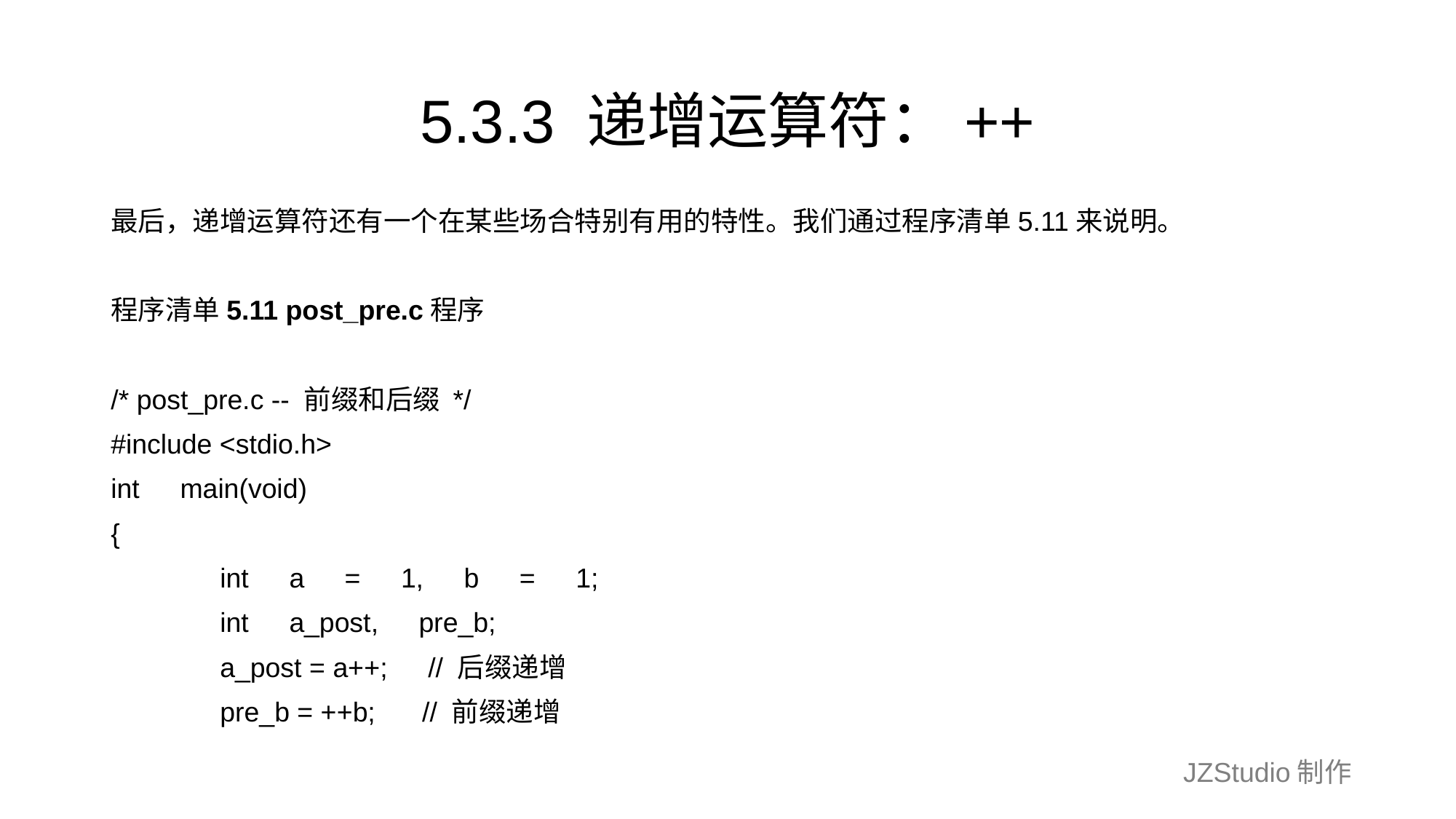

# 5.3.3 递增运算符：++
最后，递增运算符还有一个在某些场合特别有用的特性。我们通过程序清单5.11来说明。

程序清单5.11 post_pre.c程序

/* post_pre.c -- 前缀和后缀 */
#include <stdio.h>
int　main(void)
{
	int　a　=　1,　b　=　1;
	int　a_post,　pre_b;
	a_post = a++;　// 后缀递增
	pre_b = ++b;　 // 前缀递增